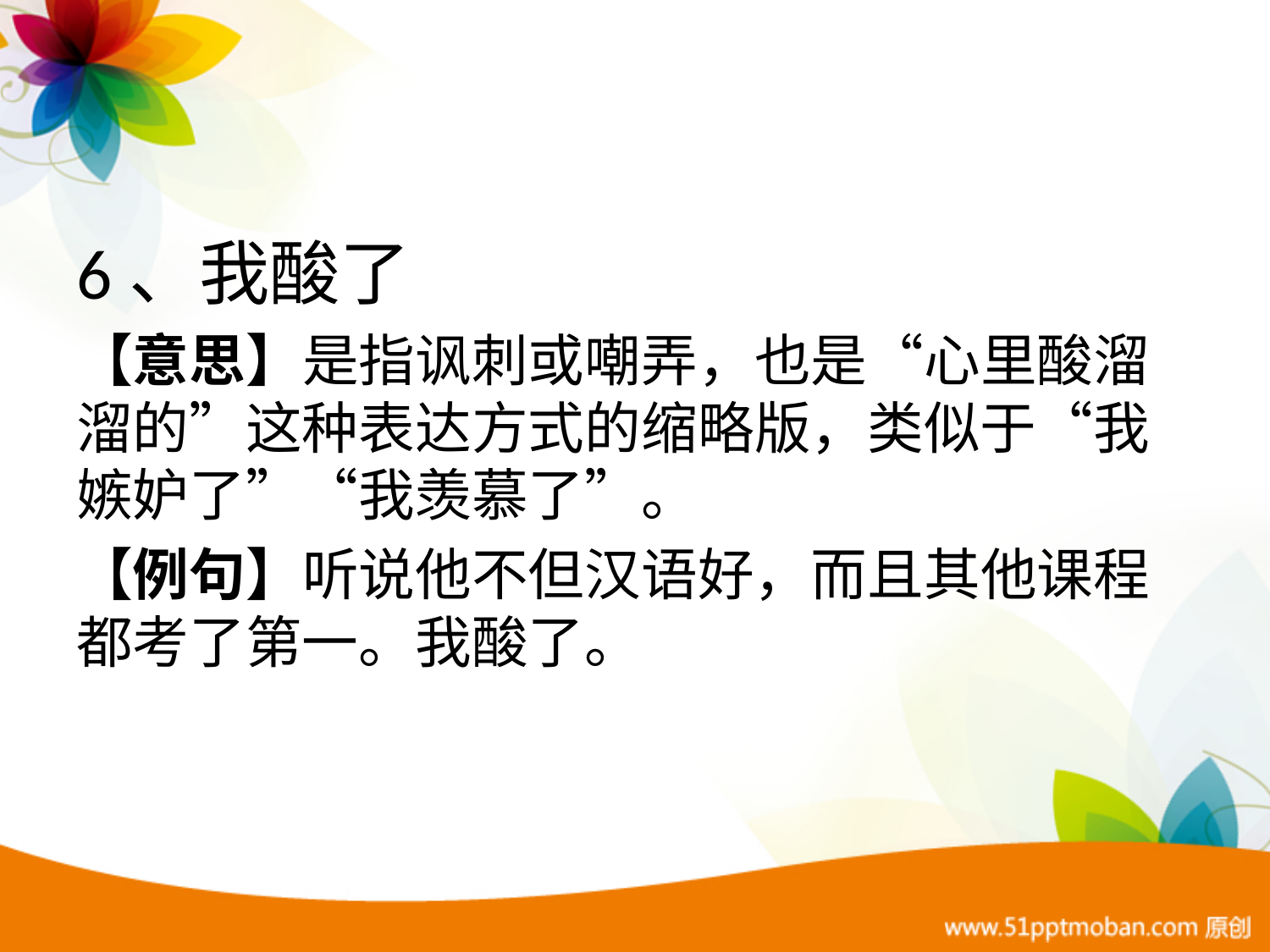

6、我酸了
【意思】是指讽刺或嘲弄，也是“心里酸溜溜的”这种表达方式的缩略版，类似于“我嫉妒了”“我羡慕了”。
【例句】听说他不但汉语好，而且其他课程都考了第一。我酸了。